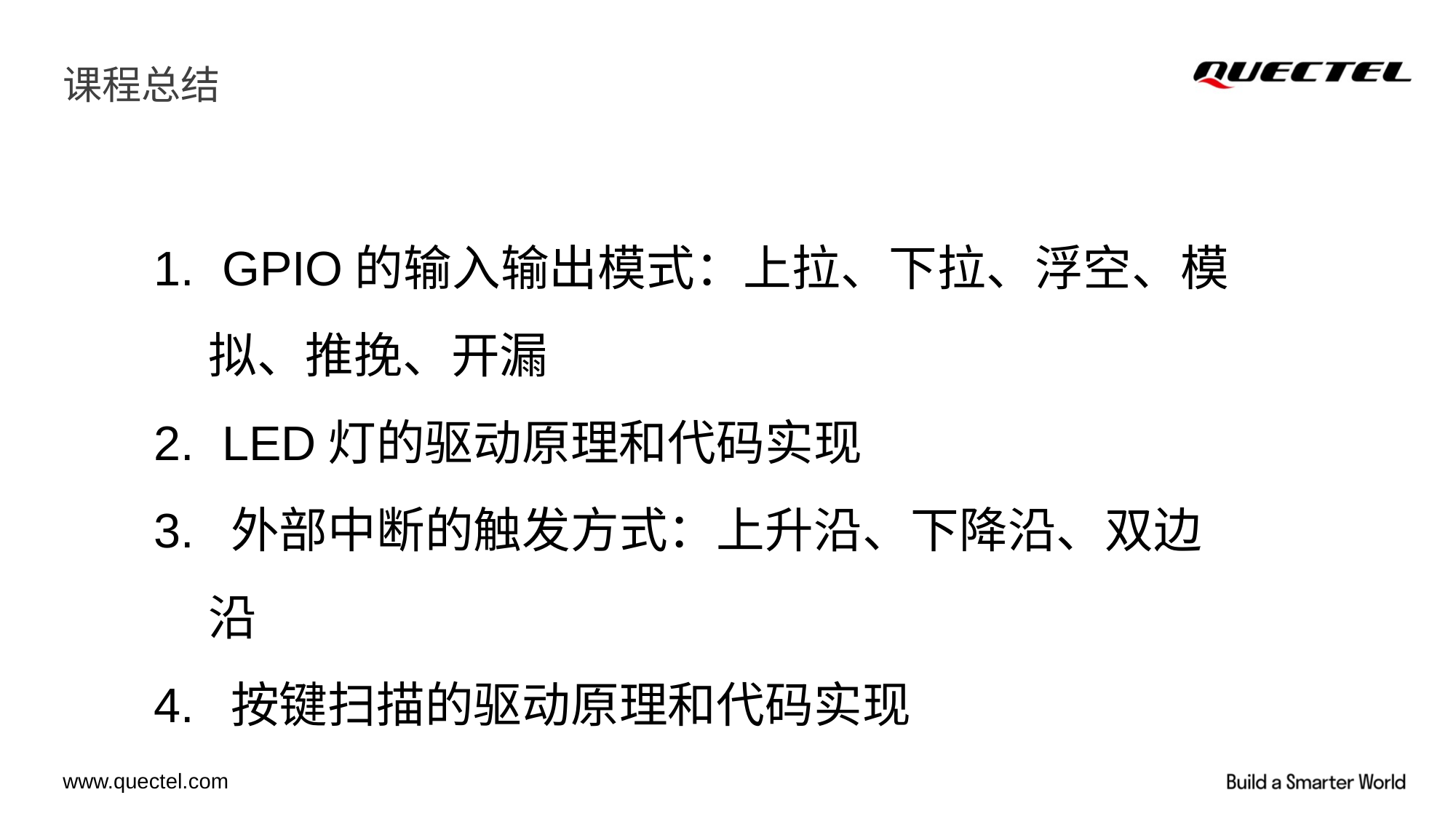

# 课程总结
 GPIO的输入输出模式：上拉、下拉、浮空、模拟、推挽、开漏
 LED灯的驱动原理和代码实现
 外部中断的触发方式：上升沿、下降沿、双边沿
 按键扫描的驱动原理和代码实现